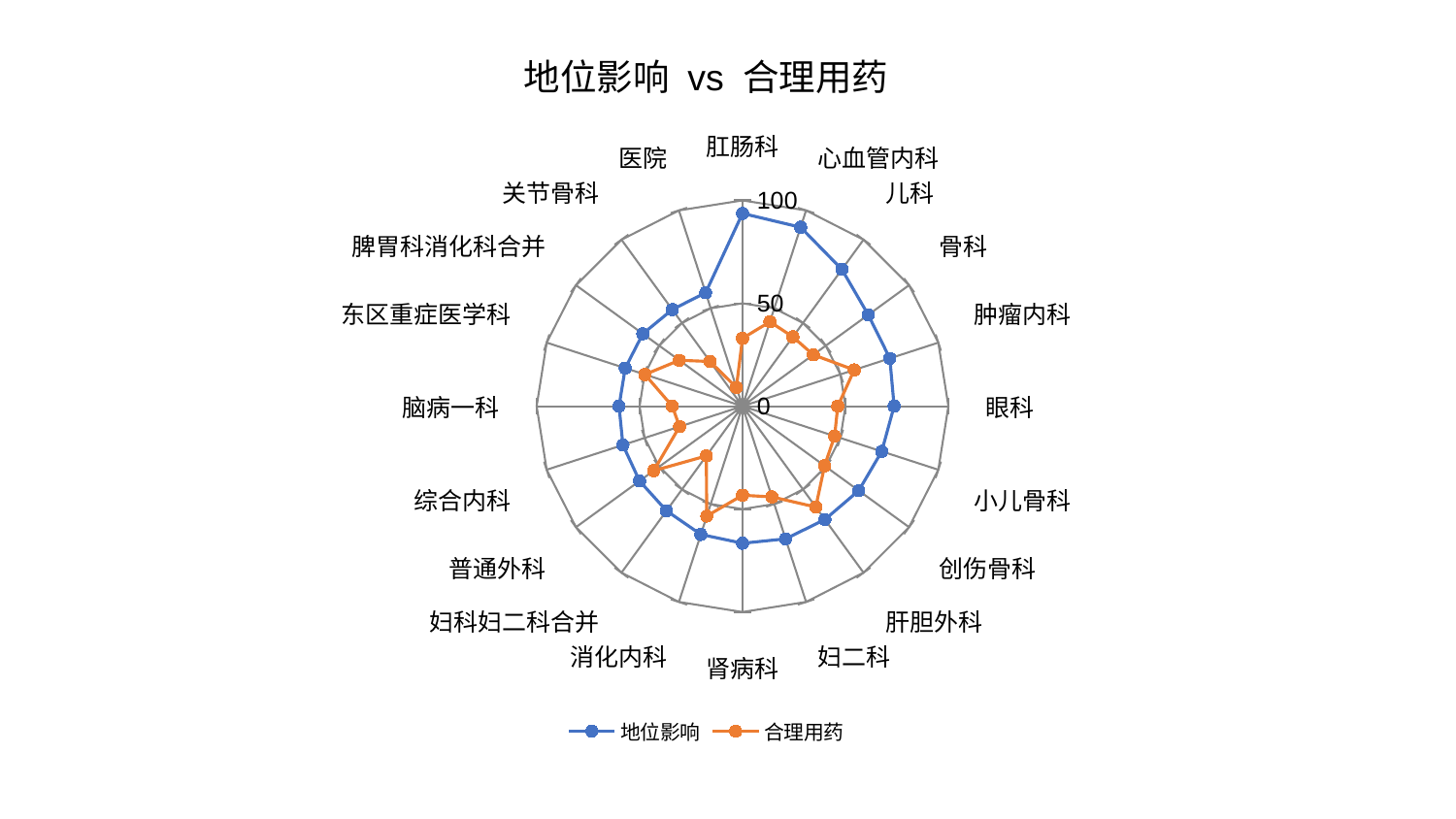

### Chart: 地位影响 vs 合理用药

| Category | 地位影响 | 合理用药 |
|---|---|---|
| 肛肠科 | 93.67206174541978 | 32.982926765914776 |
| 心血管内科 | 91.41502550907335 | 43.13007324330121 |
| 儿科 | 82.15233879411254 | 41.667432656364184 |
| 骨科 | 75.50021880745649 | 42.494110058765784 |
| 肿瘤内科 | 75.25650103107877 | 57.056120376206934 |
| 眼科 | 73.63951862400046 | 46.28130213950984 |
| 小儿骨科 | 71.11699946779014 | 47.044360621576445 |
| 创伤骨科 | 69.79077279652402 | 49.298527994072025 |
| 肝胆外科 | 68.07022455337196 | 60.57439929092304 |
| 妇二科 | 67.78816974349594 | 46.3468317872536 |
| 肾病科 | 66.60361198957338 | 43.2791146558656 |
| 消化内科 | 65.53797484042722 | 56.13973286865171 |
| 妇科妇二科合并 | 62.83027682381964 | 29.877554813924334 |
| 普通外科 | 61.81741805034622 | 53.33761862892658 |
| 综合内科 | 61.08234113113313 | 32.152518510946905 |
| 脑病一科 | 59.98951555067151 | 34.111208279295944 |
| 东区重症医学科 | 59.90088437489007 | 49.843551755821096 |
| 脾胃科消化科合并 | 59.853368233394214 | 37.947235250004994 |
| 关节骨科 | 58.02907413285927 | 26.844606990516883 |
| 医院 | 57.98216617179628 | 9.557158215142858 |
79